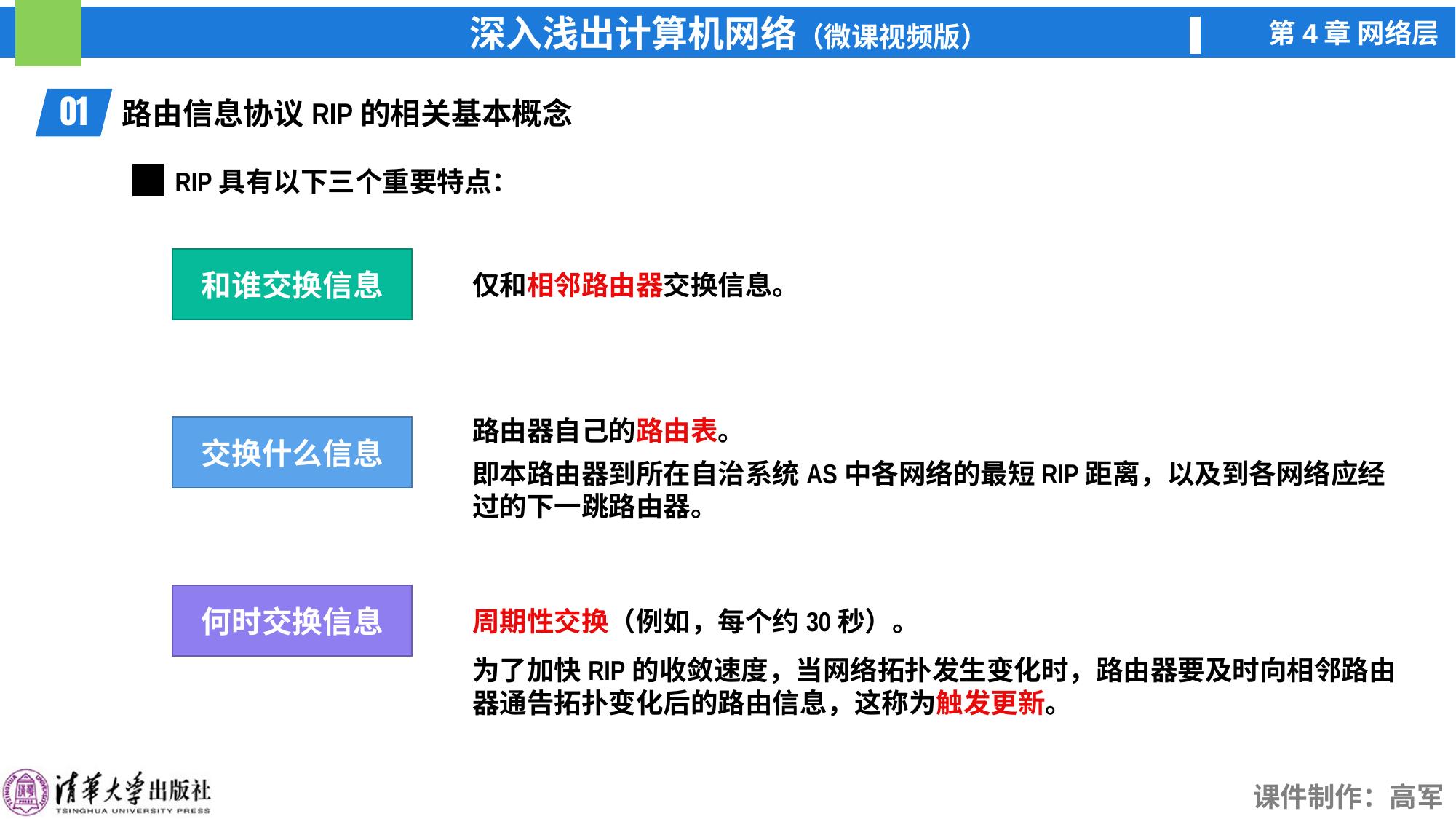

01
路由信息协议RIP的相关基本概念
RIP具有以下三个重要特点：

和谁交换信息
仅和相邻路由器交换信息。
路由器自己的路由表。
交换什么信息
即本路由器到所在自治系统AS中各网络的最短RIP距离，以及到各网络应经过的下一跳路由器。
何时交换信息
周期性交换（例如，每个约30秒）。
为了加快RIP的收敛速度，当网络拓扑发生变化时，路由器要及时向相邻路由器通告拓扑变化后的路由信息，这称为触发更新。